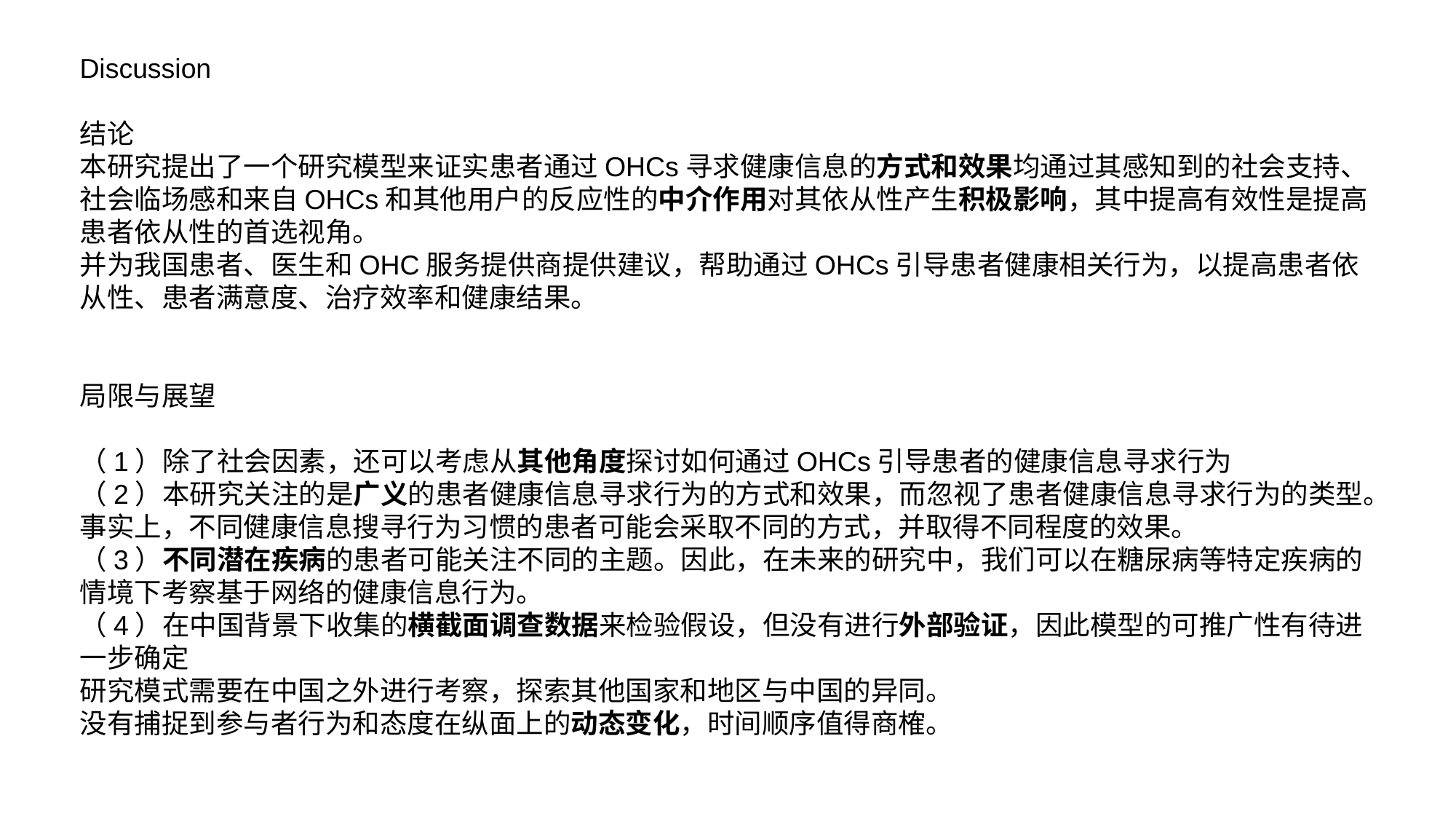

Discussion

结论
本研究提出了一个研究模型来证实患者通过OHCs寻求健康信息的方式和效果均通过其感知到的社会支持、社会临场感和来自OHCs和其他用户的反应性的中介作用对其依从性产生积极影响，其中提高有效性是提高患者依从性的首选视角。
并为我国患者、医生和OHC服务提供商提供建议，帮助通过OHCs引导患者健康相关行为，以提高患者依从性、患者满意度、治疗效率和健康结果。

局限与展望

（1）除了社会因素，还可以考虑从其他角度探讨如何通过OHCs引导患者的健康信息寻求行为
（2）本研究关注的是广义的患者健康信息寻求行为的方式和效果，而忽视了患者健康信息寻求行为的类型。事实上，不同健康信息搜寻行为习惯的患者可能会采取不同的方式，并取得不同程度的效果。
（3）不同潜在疾病的患者可能关注不同的主题。因此，在未来的研究中，我们可以在糖尿病等特定疾病的情境下考察基于网络的健康信息行为。
（4）在中国背景下收集的横截面调查数据来检验假设，但没有进行外部验证，因此模型的可推广性有待进一步确定
研究模式需要在中国之外进行考察，探索其他国家和地区与中国的异同。
没有捕捉到参与者行为和态度在纵面上的动态变化，时间顺序值得商榷。